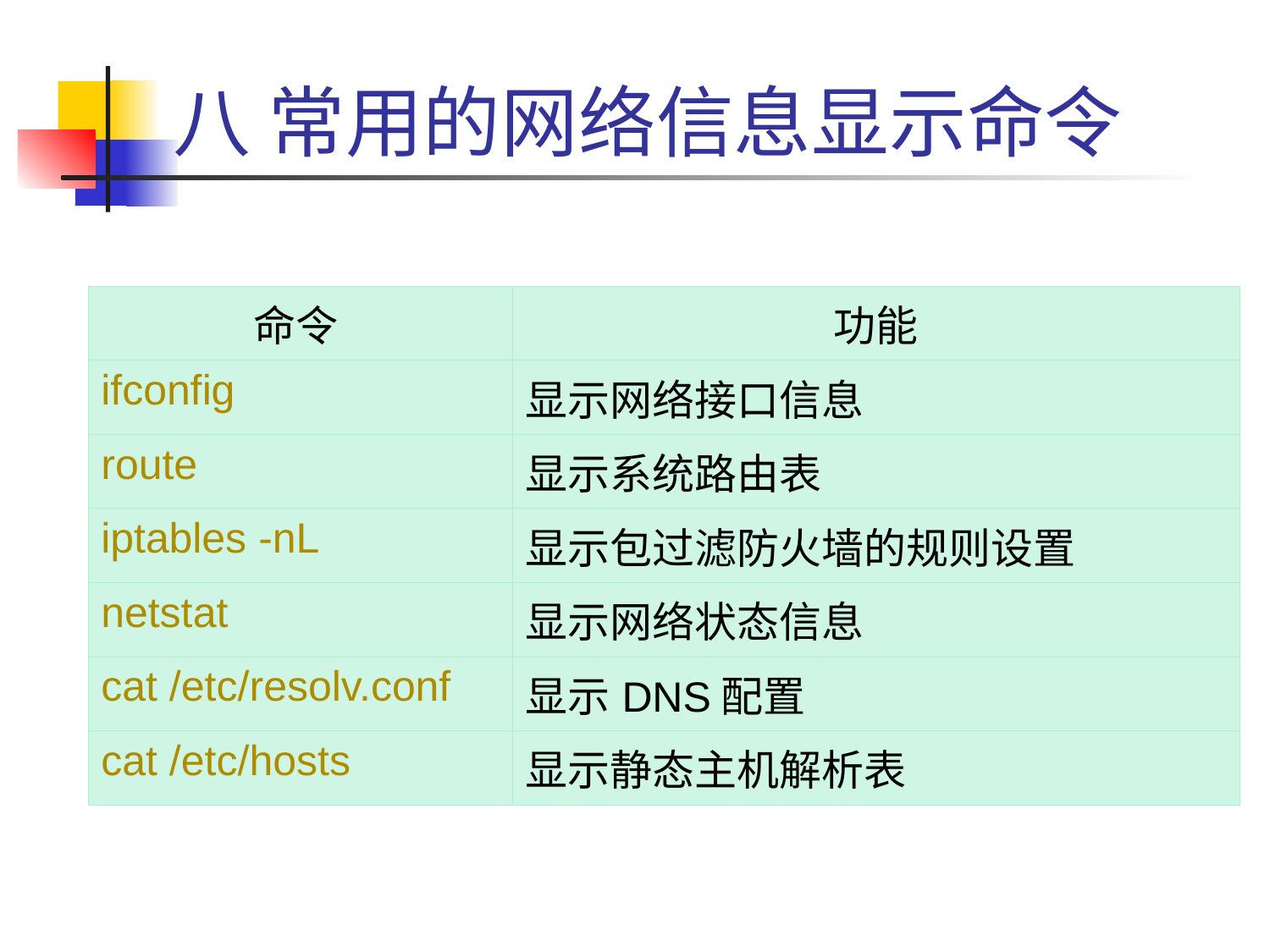

# 八 常用的网络信息显示命令
| 命令 | 功能 |
| --- | --- |
| ifconfig | 显示网络接口信息 |
| route | 显示系统路由表 |
| iptables -nL | 显示包过滤防火墙的规则设置 |
| netstat | 显示网络状态信息 |
| cat /etc/resolv.conf | 显示DNS配置 |
| cat /etc/hosts | 显示静态主机解析表 |